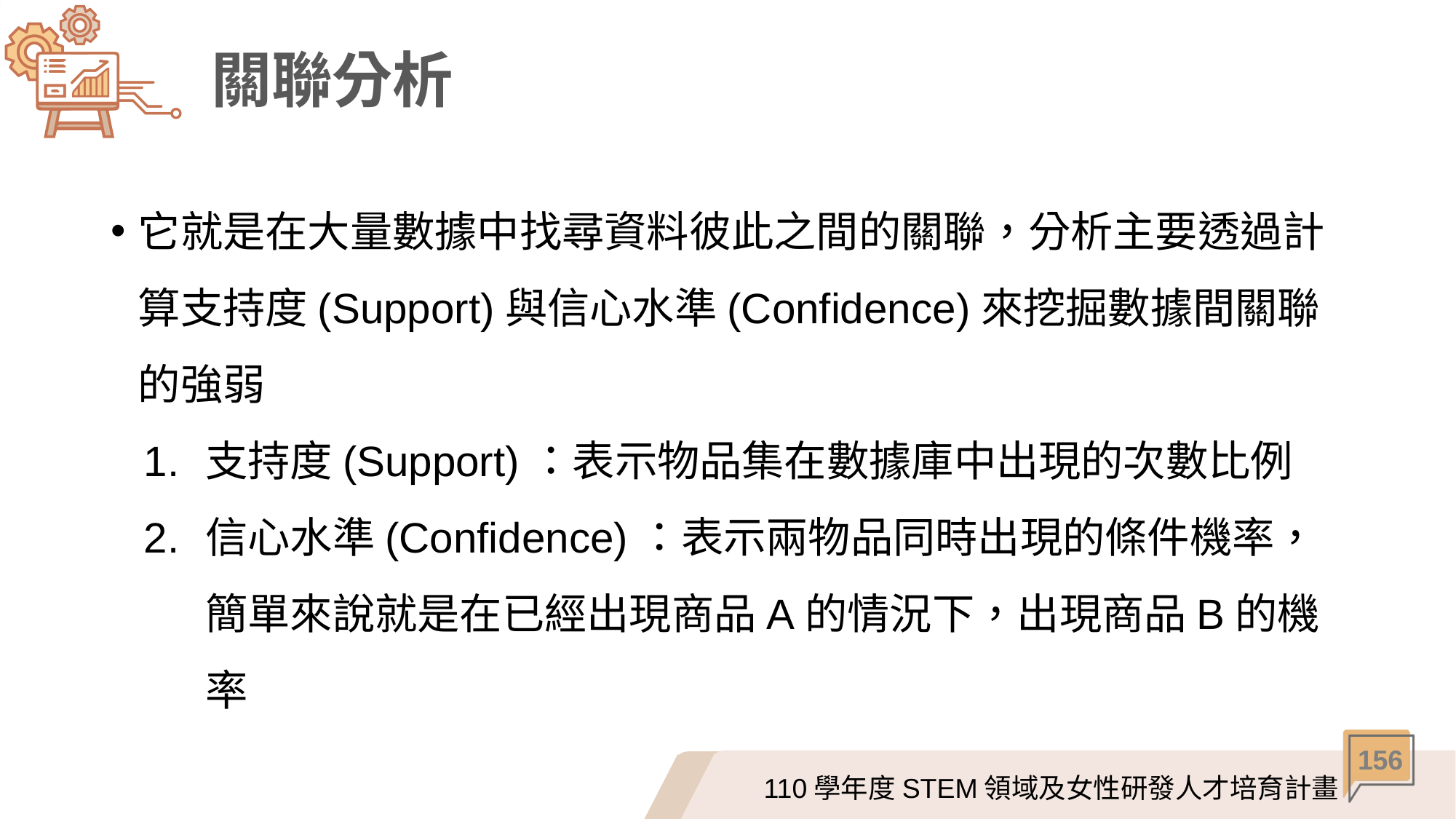

# 關聯分析
它就是在大量數據中找尋資料彼此之間的關聯，分析主要透過計算支持度(Support)與信心水準(Confidence)來挖掘數據間關聯的強弱
支持度(Support)：表示物品集在數據庫中出現的次數比例
信心水準(Confidence)：表示兩物品同時出現的條件機率，簡單來說就是在已經出現商品A的情況下，出現商品B的機率